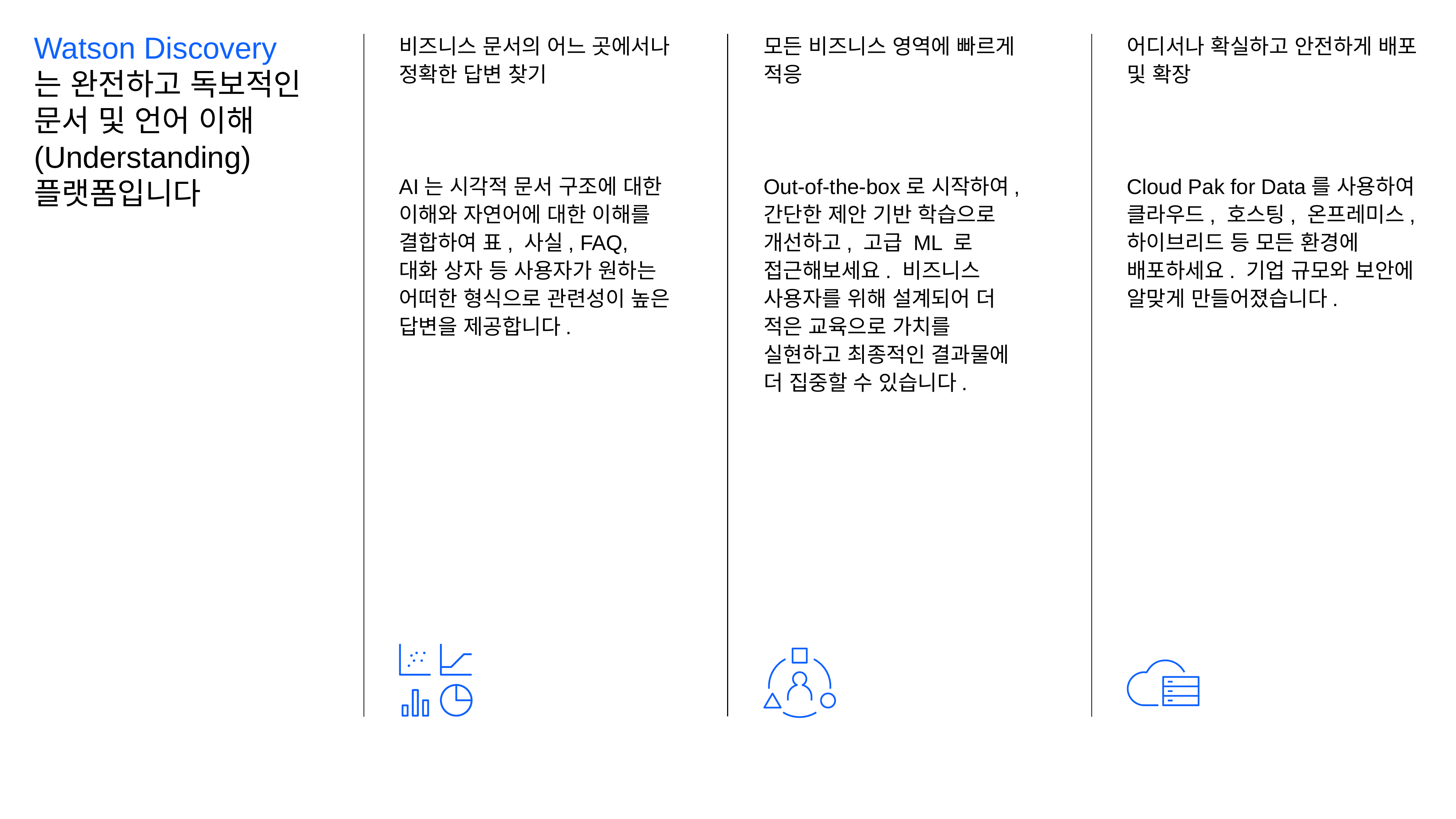

Watson Discovery는 완전하고 독보적인 문서 및 언어 이해(Understanding) 플랫폼입니다
비즈니스 문서의 어느 곳에서나 정확한 답변 찾기

AI는 시각적 문서 구조에 대한 이해와 자연어에 대한 이해를 결합하여 표, 사실, FAQ, 대화 상자 등 사용자가 원하는 어떠한 형식으로 관련성이 높은 답변을 제공합니다.
모든 비즈니스 영역에 빠르게 적응

Out-of-the-box로 시작하여, 간단한 제안 기반 학습으로 개선하고, 고급 ML 로 접근해보세요. 비즈니스 사용자를 위해 설계되어 더 적은 교육으로 가치를 실현하고 최종적인 결과물에 더 집중할 수 있습니다.

어디서나 확실하고 안전하게 배포 및 확장

Cloud Pak for Data를 사용하여 클라우드, 호스팅, 온프레미스, 하이브리드 등 모든 환경에 배포하세요. 기업 규모와 보안에 알맞게 만들어졌습니다.